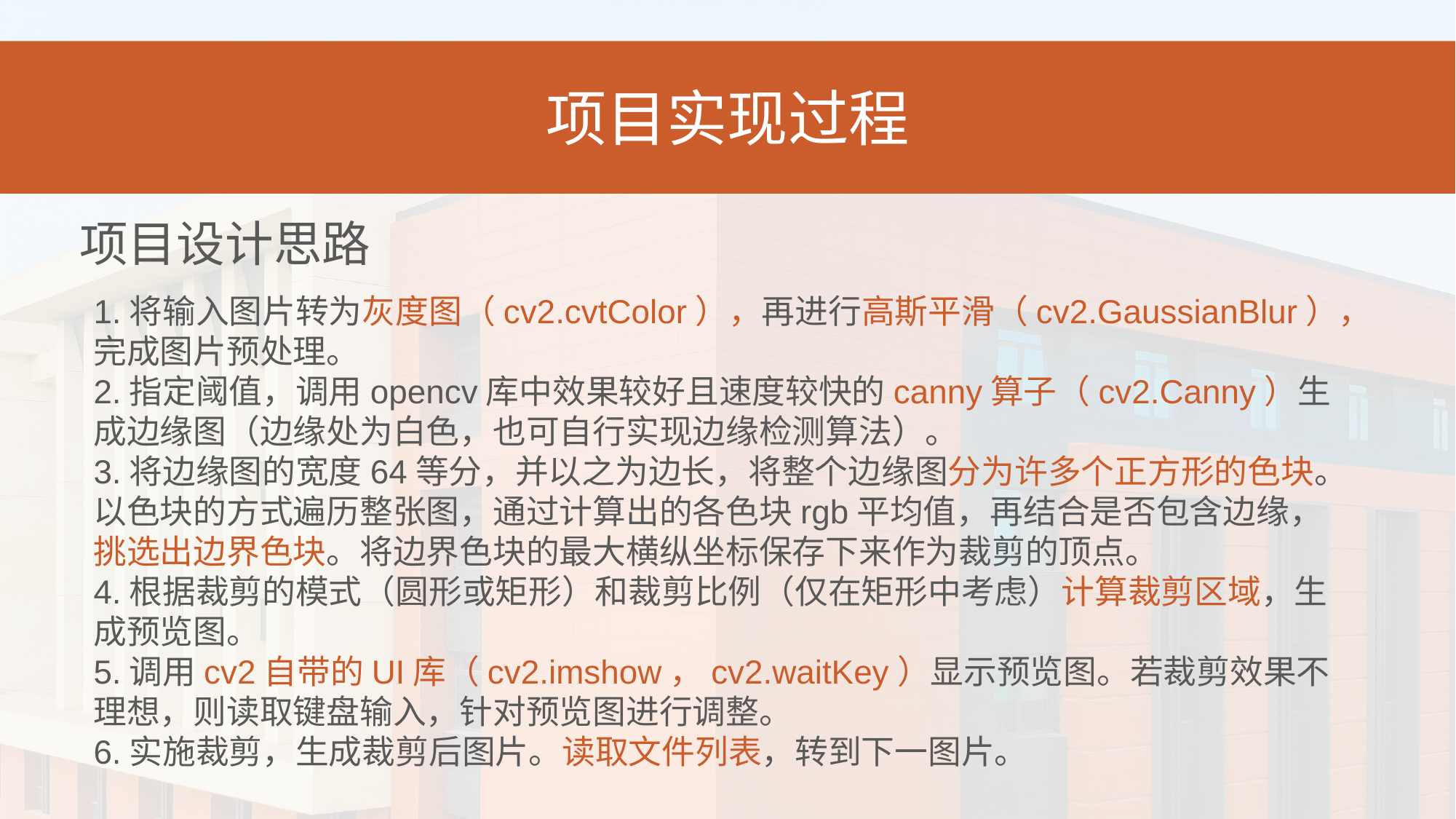

项目实现过程
项目设计思路
1.将输入图片转为灰度图（cv2.cvtColor），再进行高斯平滑（cv2.GaussianBlur），完成图片预处理。
2.指定阈值，调用opencv库中效果较好且速度较快的canny算子（cv2.Canny）生成边缘图（边缘处为白色，也可自行实现边缘检测算法）。
3.将边缘图的宽度64等分，并以之为边长，将整个边缘图分为许多个正方形的色块。以色块的方式遍历整张图，通过计算出的各色块rgb平均值，再结合是否包含边缘，挑选出边界色块。将边界色块的最大横纵坐标保存下来作为裁剪的顶点。
4.根据裁剪的模式（圆形或矩形）和裁剪比例（仅在矩形中考虑）计算裁剪区域，生成预览图。
5.调用cv2自带的UI库（cv2.imshow，cv2.waitKey）显示预览图。若裁剪效果不理想，则读取键盘输入，针对预览图进行调整。
6.实施裁剪，生成裁剪后图片。读取文件列表，转到下一图片。